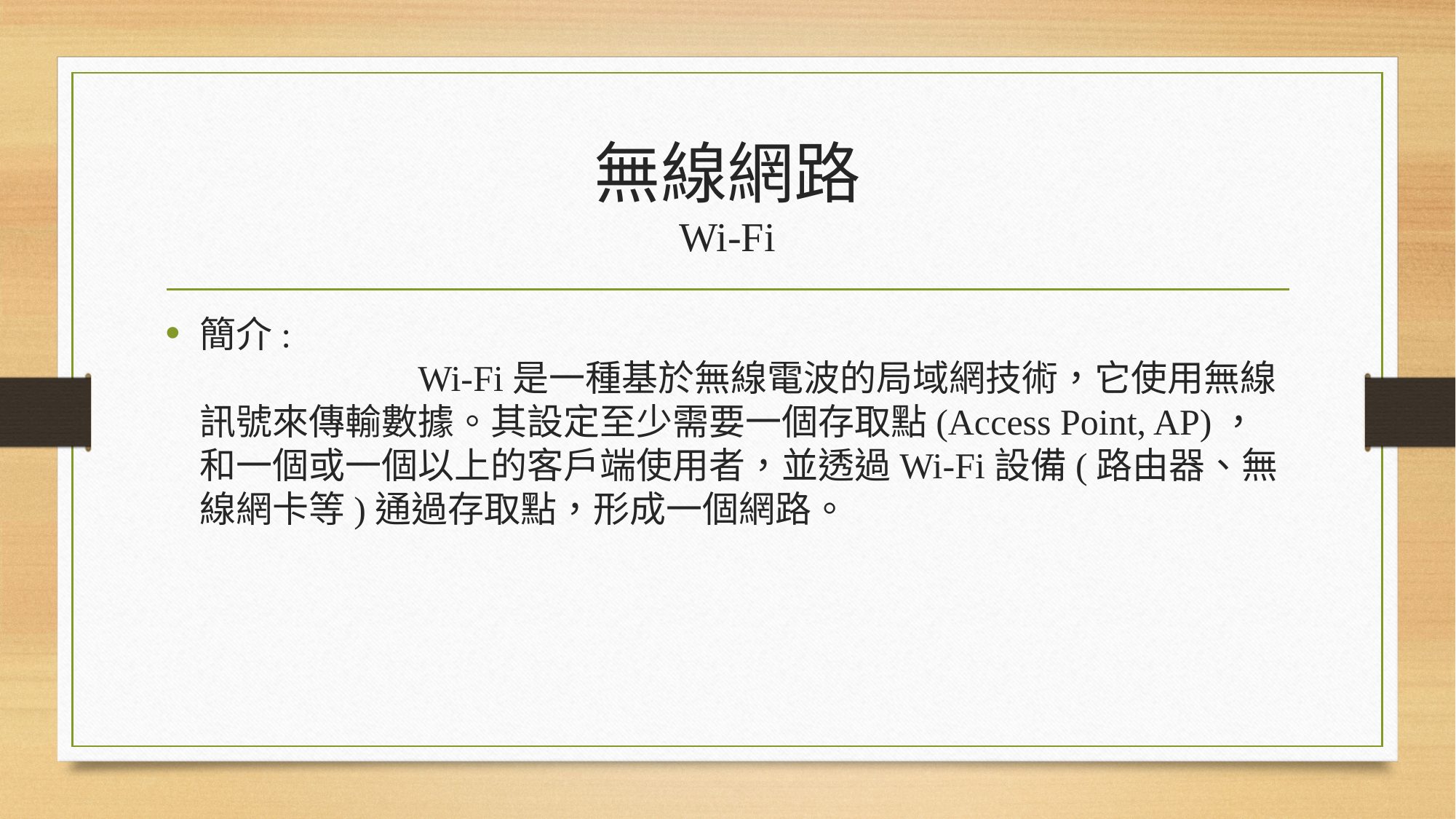

# 無線網路 Wi-Fi
簡介:
		Wi-Fi是一種基於無線電波的局域網技術，它使用無線訊號來傳輸數據。其設定至少需要一個存取點(Access Point, AP)，和一個或一個以上的客戶端使用者，並透過Wi-Fi設備(路由器、無線網卡等)通過存取點，形成一個網路。